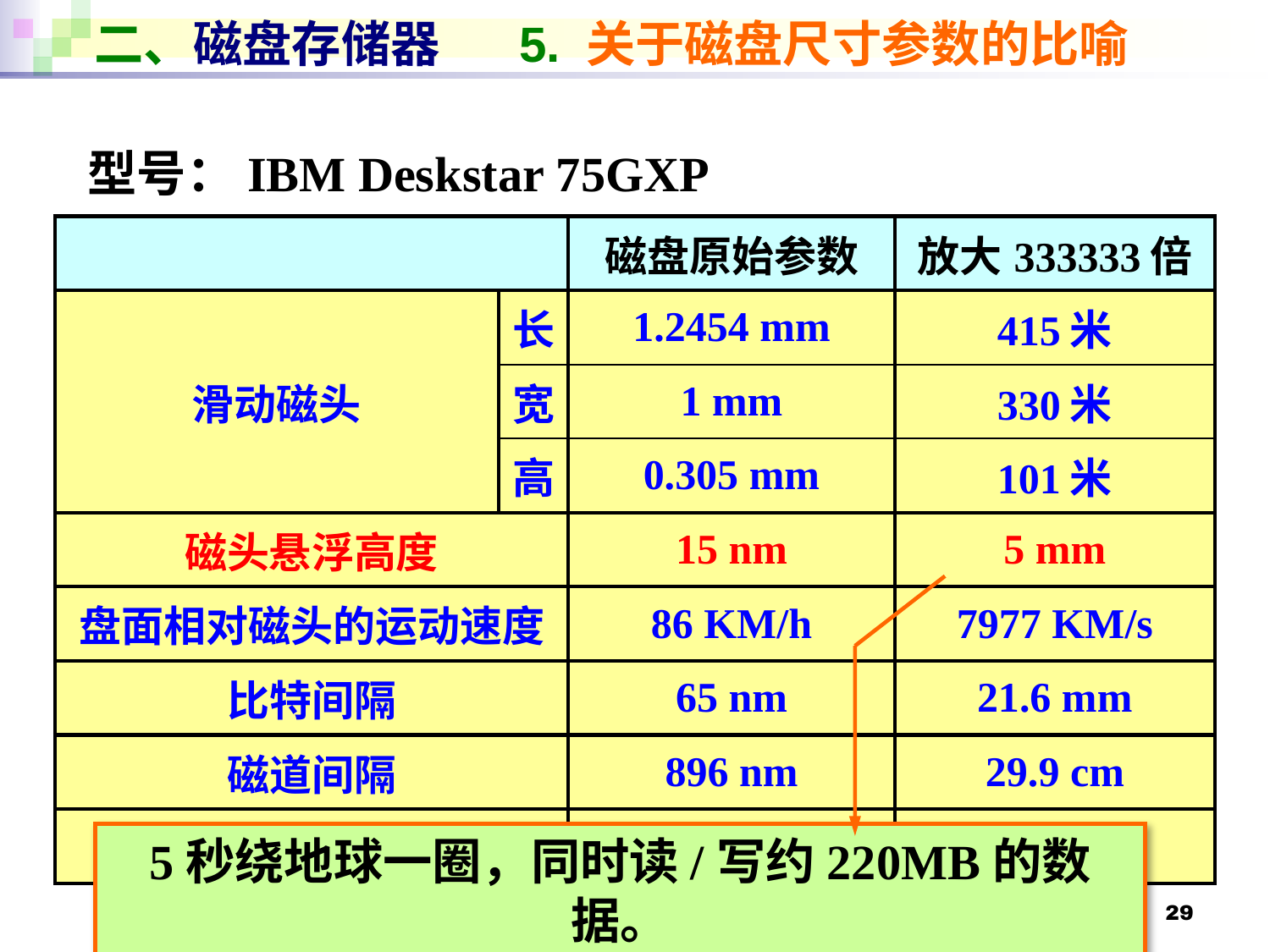

# 二、磁盘存储器      5. 关于磁盘尺寸参数的比喻
型号：IBM Deskstar 75GXP
|  |  | 磁盘原始参数 | 放大333333倍 |
| --- | --- | --- | --- |
| 滑动磁头 | 长 | 1.2454 mm | 415米 |
|  | 宽 | 1 mm | 330米 |
|  | 高 | 0.305 mm | 101米 |
| 磁头悬浮高度 |  | 15 nm | 5 mm |
| 盘面相对磁头的运动速度 |  | 86 KM/h | 7977 KM/s |
| 比特间隔 |  | 65 nm | 21.6 mm |
| 磁道间隔 |  | 896 nm | 29.9 cm |
| 平均寻道时间 |  | 8.5 ms | 327 KM/s |

5秒绕地球一圈，同时读/写约220MB的数据。
29